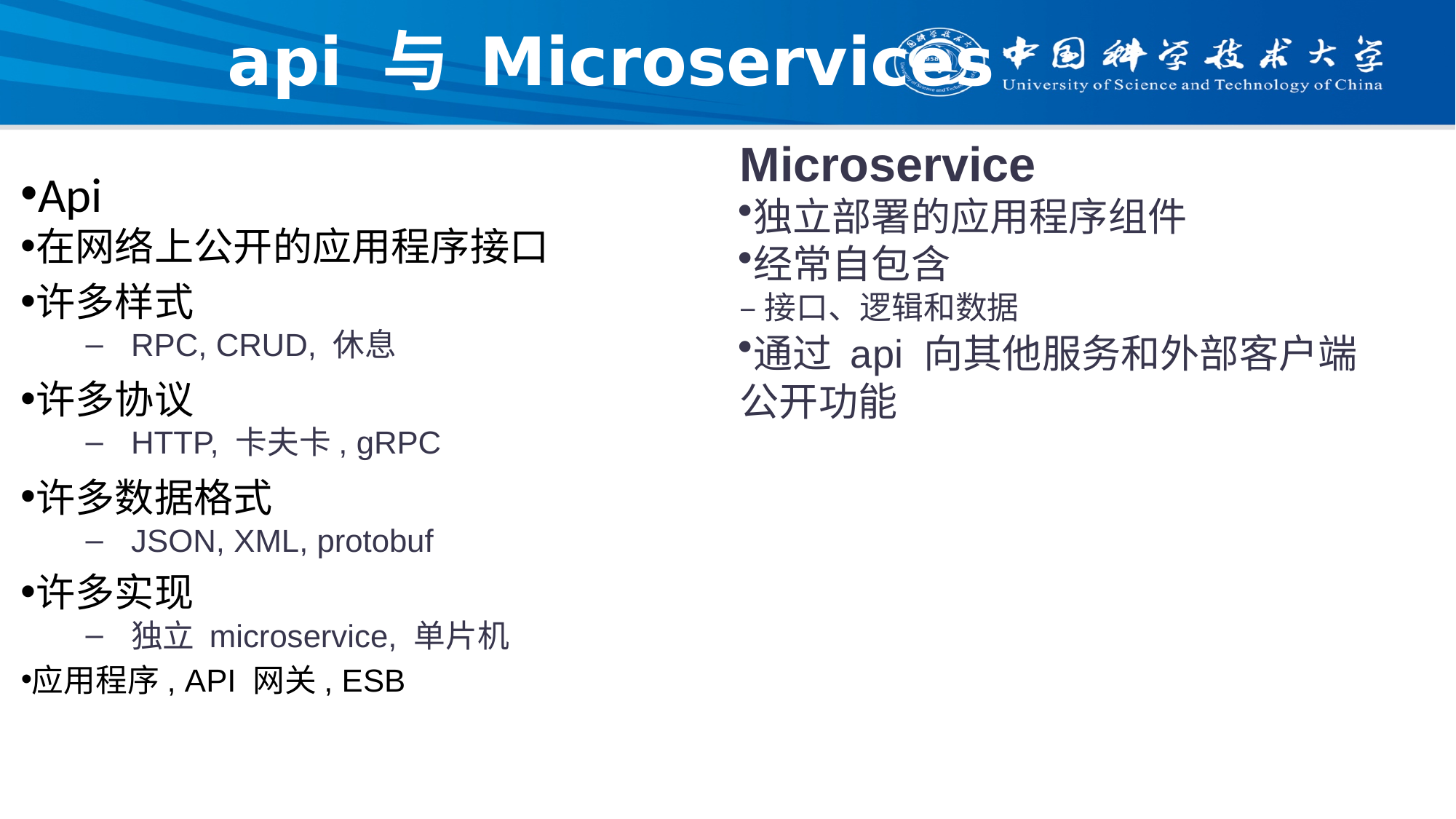

# api 与 Microservices
Microservice
独立部署的应用程序组件
经常自包含
–接口、逻辑和数据
通过 api 向其他服务和外部客户端公开功能
Api
在网络上公开的应用程序接口
许多样式
RPC, CRUD, 休息
许多协议
HTTP, 卡夫卡, gRPC
许多数据格式
JSON, XML, protobuf
许多实现
独立 microservice, 单片机
应用程序, API 网关, ESB